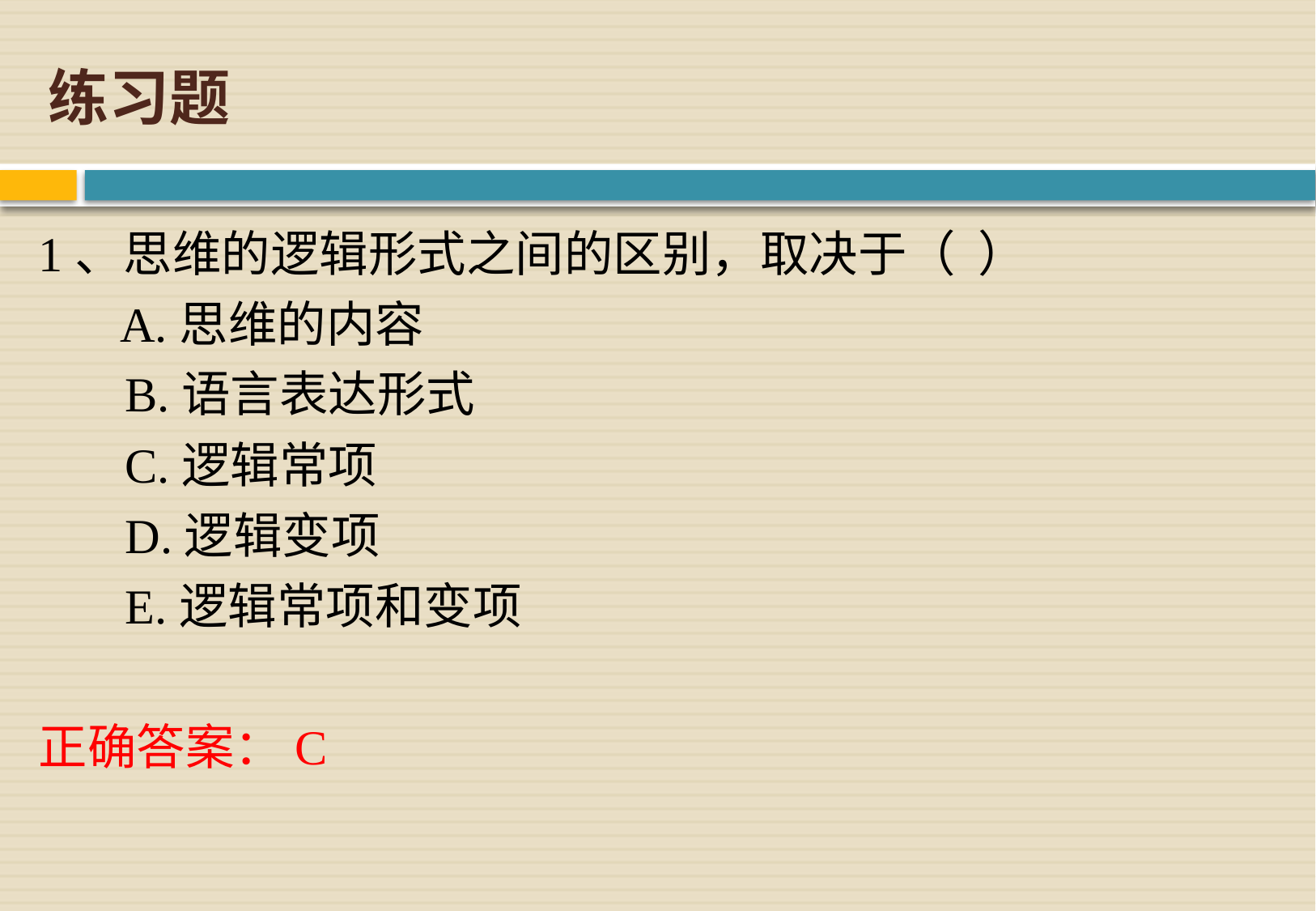

# 练习题
1、思维的逻辑形式之间的区别，取决于（  ）
      A.思维的内容
       B.语言表达形式
       C.逻辑常项
       D.逻辑变项
       E.逻辑常项和变项

正确答案：C